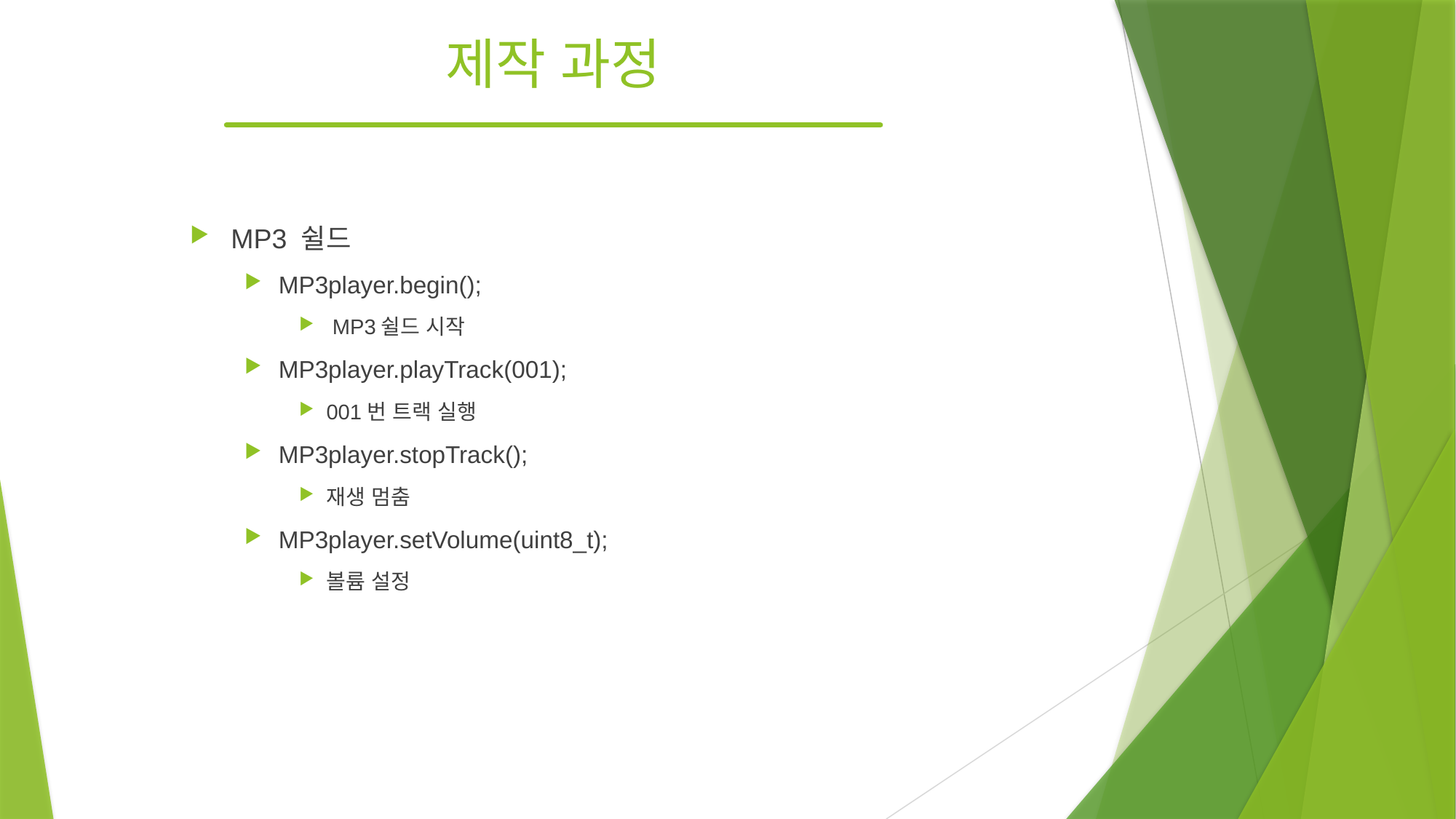

# 제작 과정
MP3 쉴드
MP3player.begin();
 MP3쉴드 시작
MP3player.playTrack(001);
001번 트랙 실행
MP3player.stopTrack();
재생 멈춤
MP3player.setVolume(uint8_t);
볼륨 설정